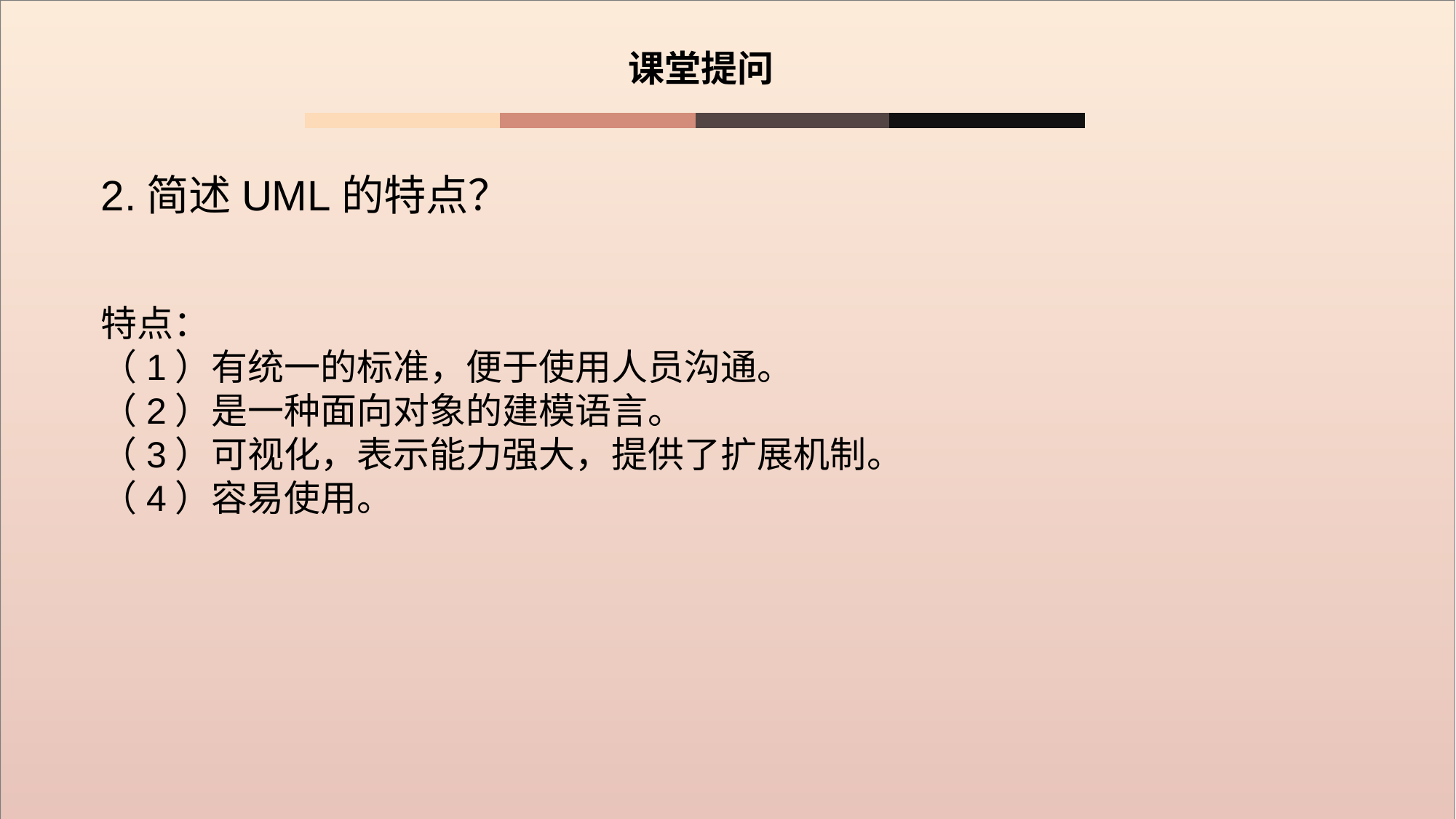

课堂提问
2.简述UML的特点？
特点：
（1）有统一的标准，便于使用人员沟通。
（2）是一种面向对象的建模语言。
（3）可视化，表示能力强大，提供了扩展机制。
（4）容易使用。